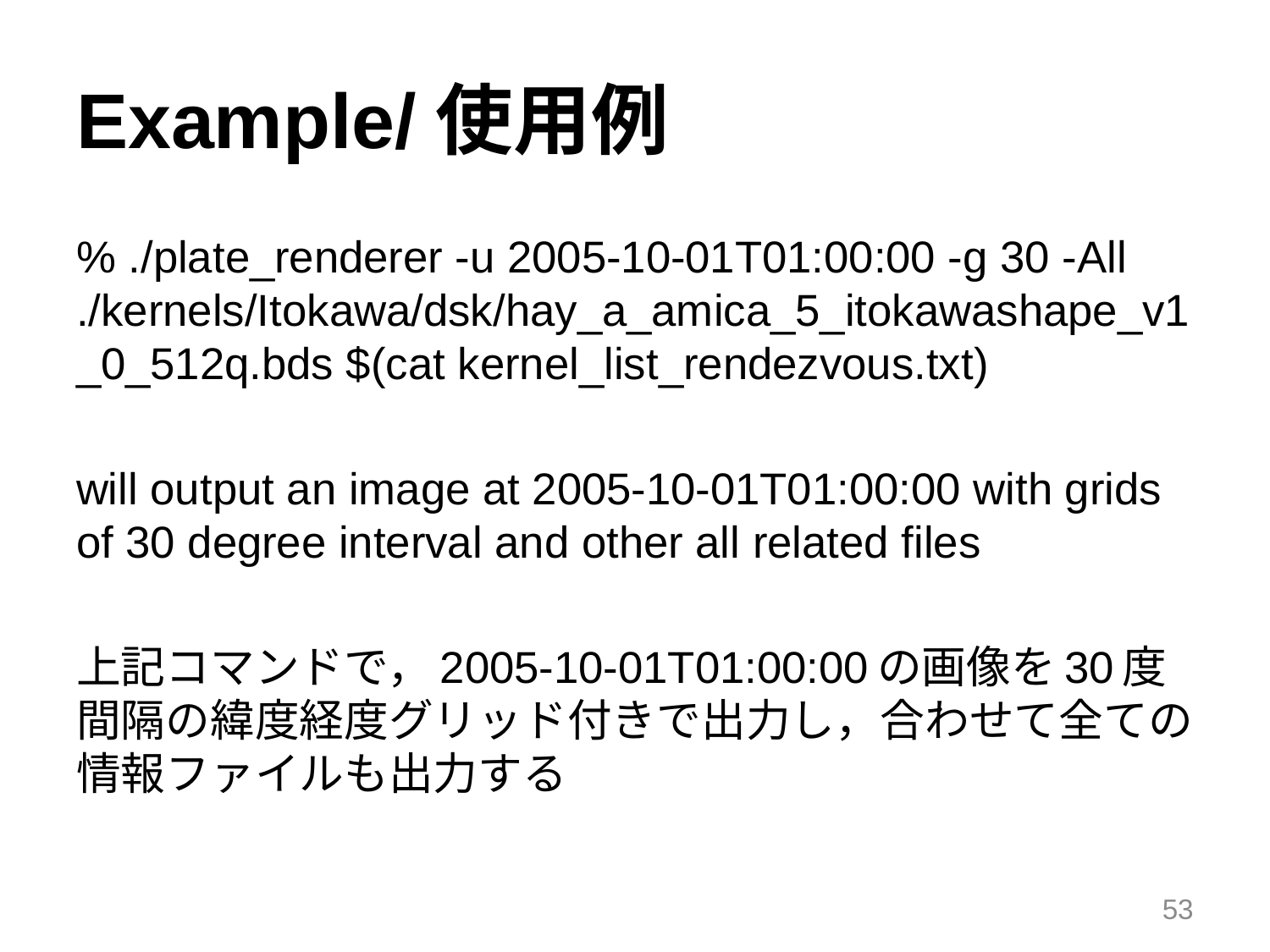

# Example/使用例
% ./plate_renderer -u 2005-10-01T01:00:00 -g 30 -All ./kernels/Itokawa/dsk/hay_a_amica_5_itokawashape_v1_0_512q.bds $(cat kernel_list_rendezvous.txt)

will output an image at 2005-10-01T01:00:00 with grids of 30 degree interval and other all related files

上記コマンドで，2005-10-01T01:00:00の画像を30度間隔の緯度経度グリッド付きで出力し，合わせて全ての情報ファイルも出力する
53